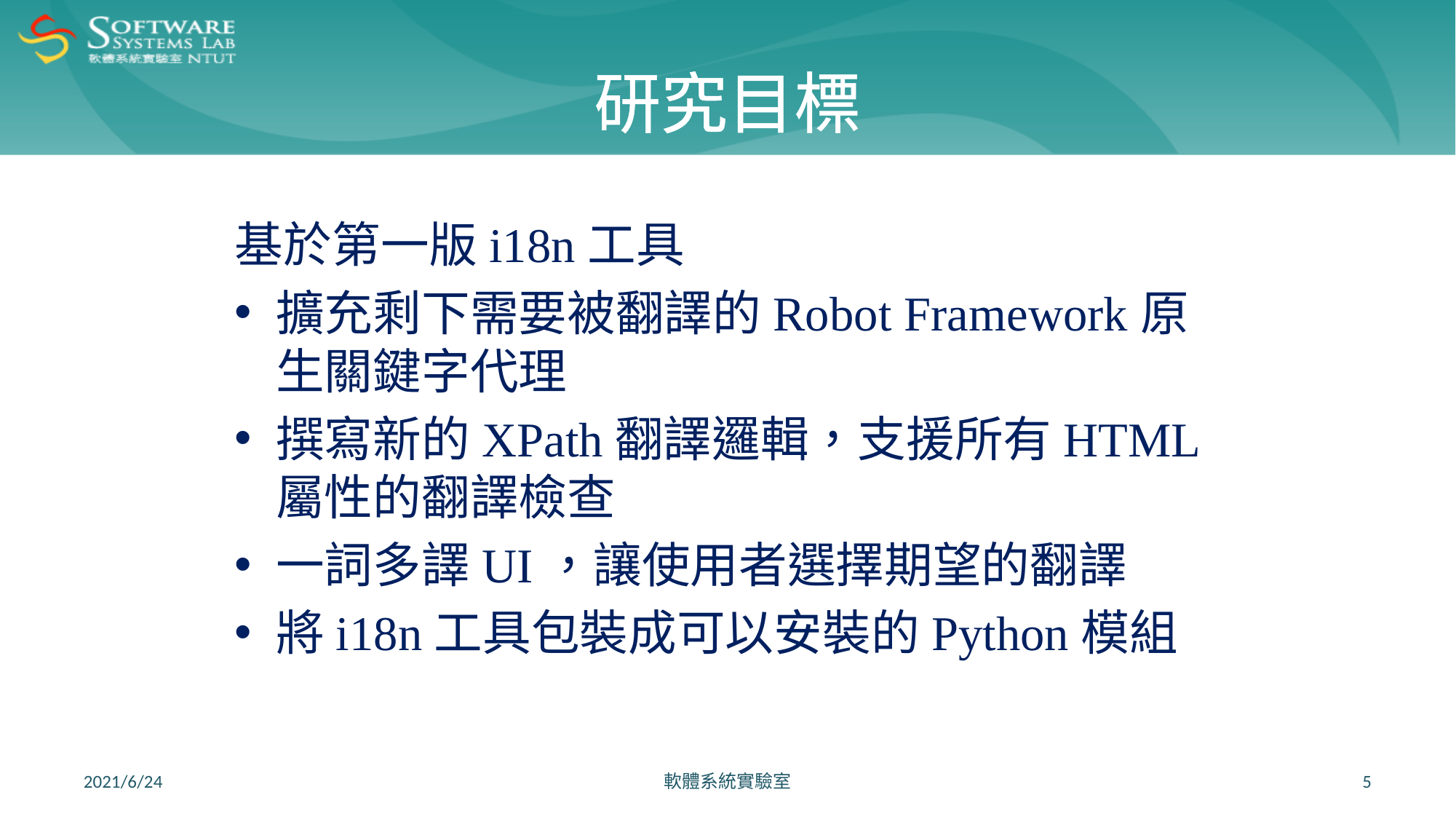

# 研究目標
基於第一版i18n工具
擴充剩下需要被翻譯的Robot Framework原生關鍵字代理
撰寫新的XPath翻譯邏輯，支援所有HTML屬性的翻譯檢查
一詞多譯UI，讓使用者選擇期望的翻譯
將i18n工具包裝成可以安裝的Python模組

2021/6/24
軟體系統實驗室
5